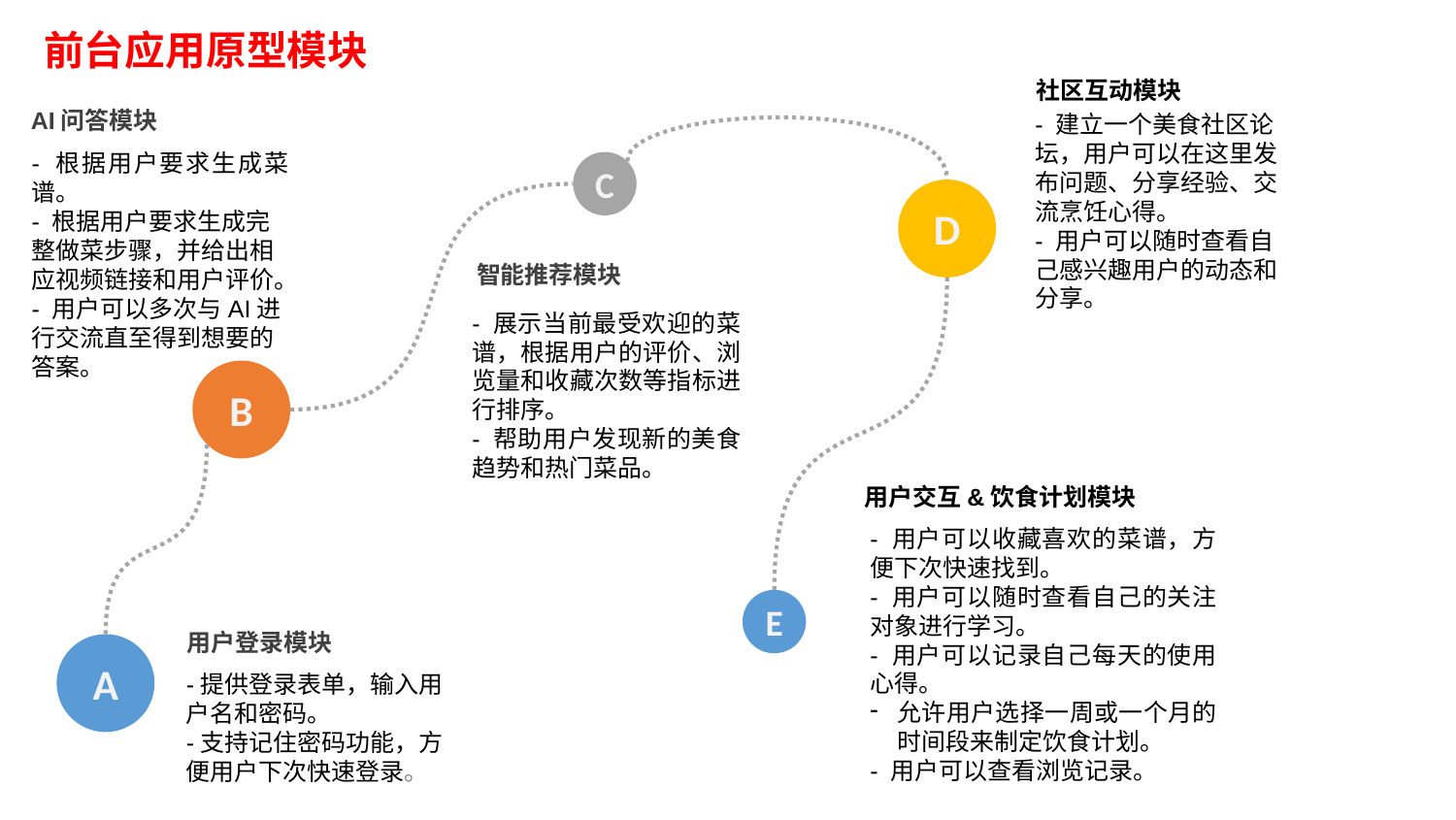

前台应用原型模块
社区互动模块
- 建立一个美食社区论坛，用户可以在这里发布问题、分享经验、交流烹饪心得。
- 用户可以随时查看自己感兴趣用户的动态和分享。

AI问答模块
- 根据用户要求生成菜谱。
- 根据用户要求生成完整做菜步骤，并给出相应视频链接和用户评价。
- 用户可以多次与AI进行交流直至得到想要的答案。
C
D
智能推荐模块
- 展示当前最受欢迎的菜谱，根据用户的评价、浏览量和收藏次数等指标进行排序。
- 帮助用户发现新的美食趋势和热门菜品。
B
用户交互&饮食计划模块
- 用户可以收藏喜欢的菜谱，方便下次快速找到。
- 用户可以随时查看自己的关注对象进行学习。
- 用户可以记录自己每天的使用心得。
允许用户选择一周或一个月的时间段来制定饮食计划。
- 用户可以查看浏览记录。

E
用户登录模块
-提供登录表单，输入用户名和密码。
-支持记住密码功能，方便用户下次快速登录。
A